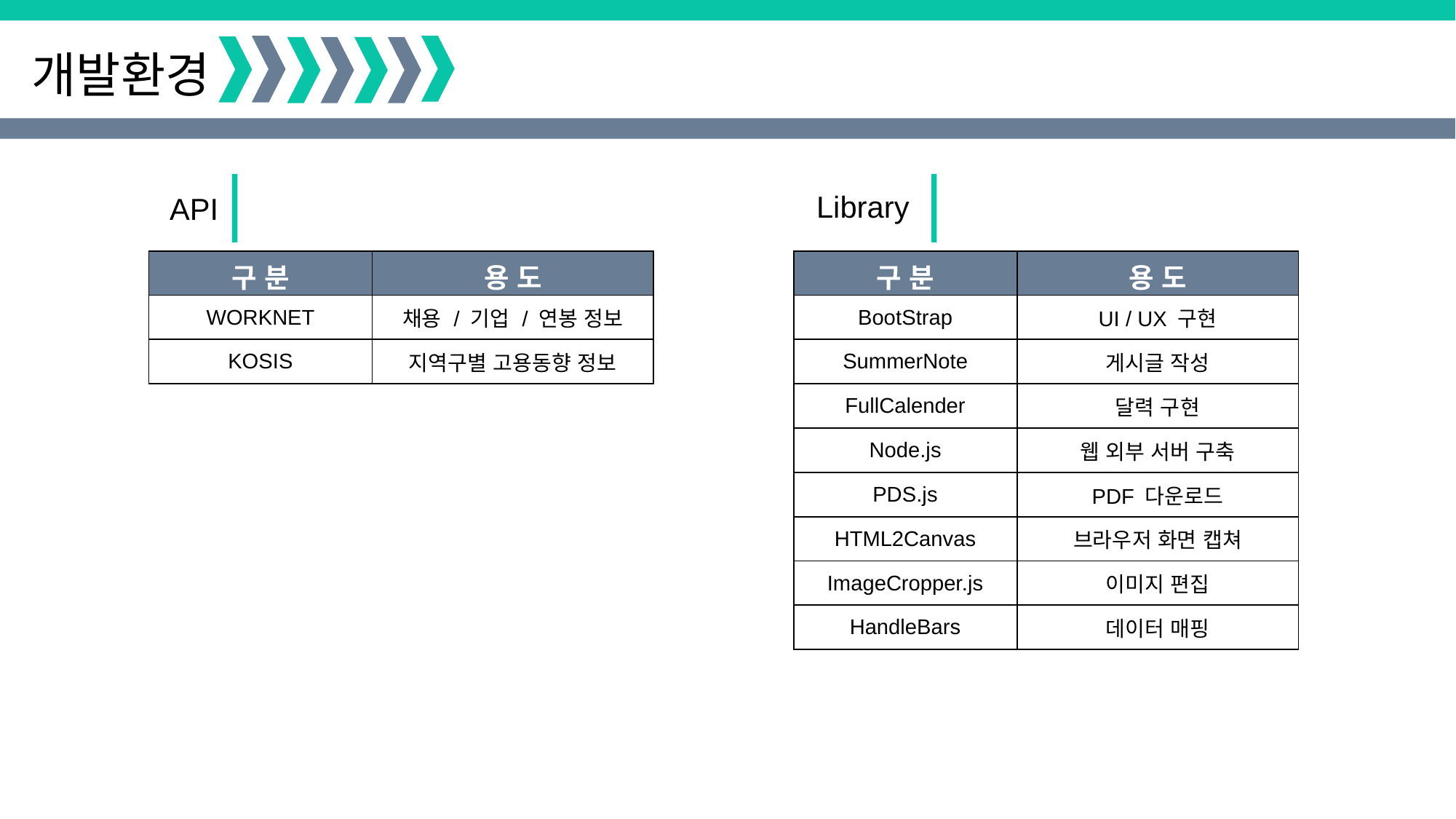

개발환경

Library
API

| 구 분 | 용 도 |
| --- | --- |
| WORKNET | 채용 / 기업 / 연봉 정보 |
| KOSIS | 지역구별 고용동향 정보 |
| 구 분 | 용 도 |
| --- | --- |
| BootStrap | UI / UX 구현 |
| SummerNote | 게시글 작성 |
| FullCalender | 달력 구현 |
| Node.js | 웹 외부 서버 구축 |
| PDS.js | PDF 다운로드 |
| HTML2Canvas | 브라우저 화면 캡쳐 |
| ImageCropper.js | 이미지 편집 |
| HandleBars | 데이터 매핑 |